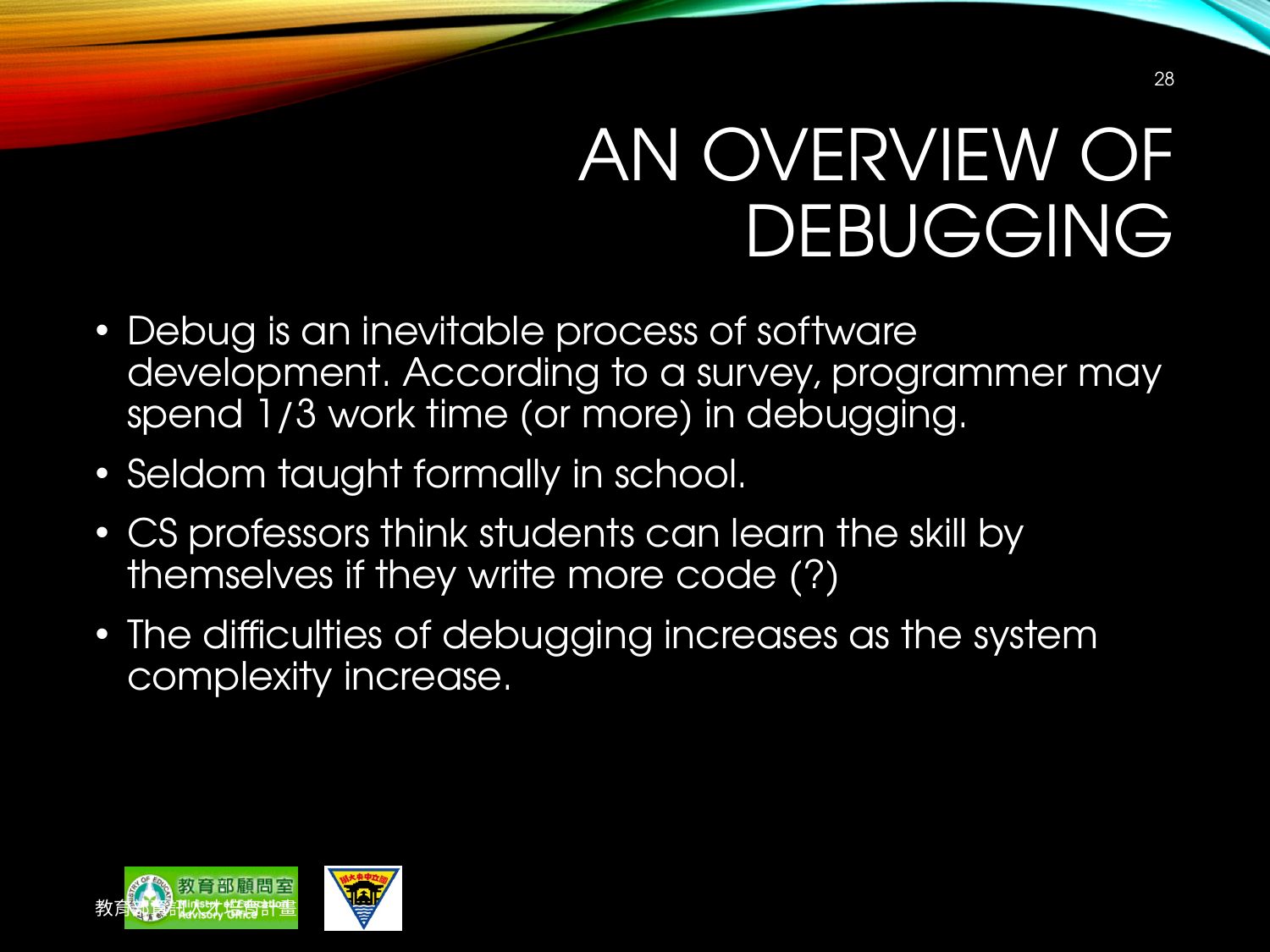

28
# An Overview of Debugging
Debug is an inevitable process of software development. According to a survey, programmer may spend 1/3 work time (or more) in debugging.
Seldom taught formally in school.
CS professors think students can learn the skill by themselves if they write more code (?)
The difficulties of debugging increases as the system complexity increase.

教育部資訊人才培育計畫